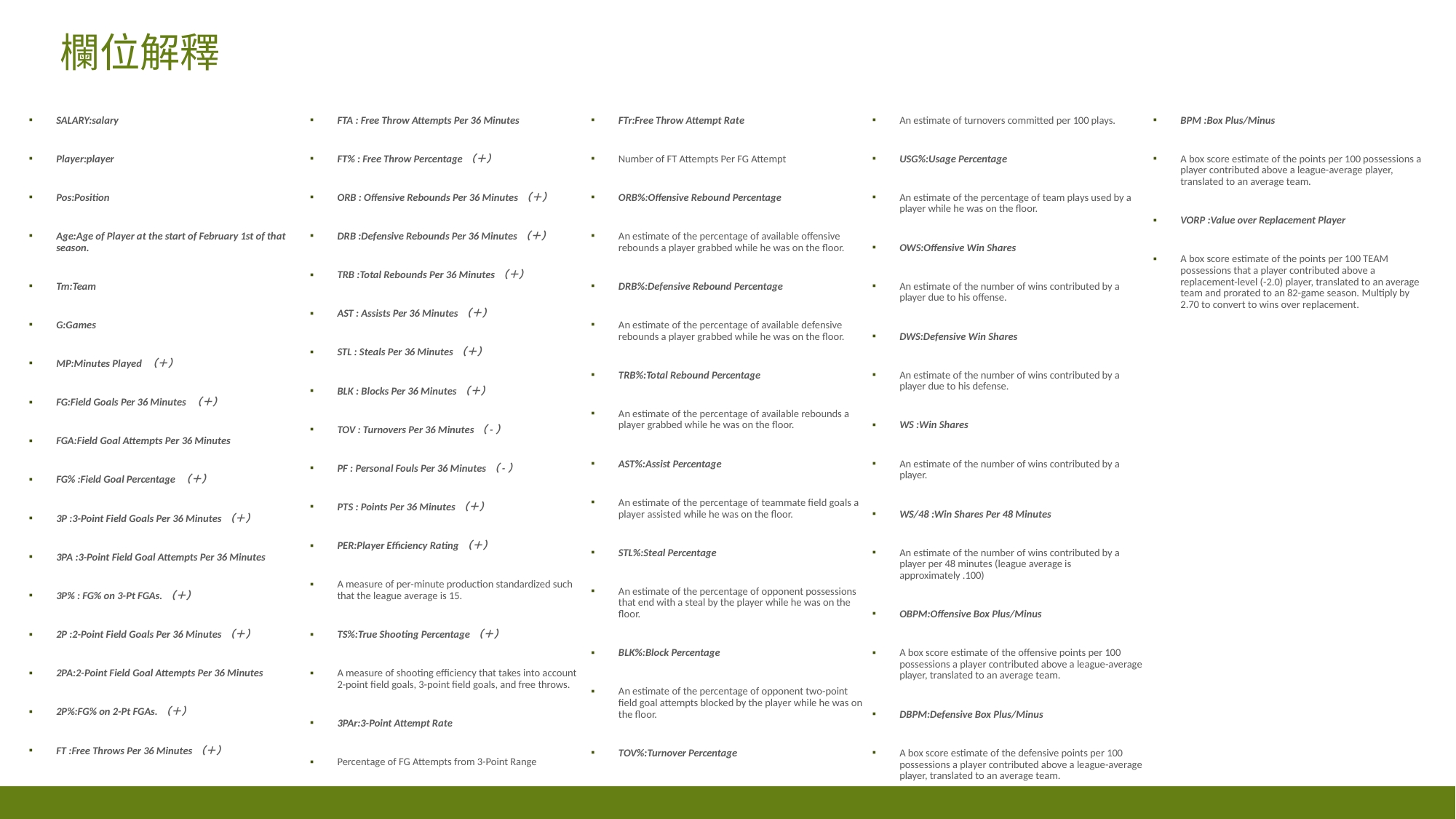

# 欄位解釋
SALARY:salary
Player:player
Pos:Position
Age:Age of Player at the start of February 1st of that season.
Tm:Team
G:Games
MP:Minutes Played （＋）
FG:Field Goals Per 36 Minutes （＋）
FGA:Field Goal Attempts Per 36 Minutes
FG% :Field Goal Percentage （＋）
3P :3-Point Field Goals Per 36 Minutes（＋）
3PA :3-Point Field Goal Attempts Per 36 Minutes
3P% : FG% on 3-Pt FGAs.（＋）
2P :2-Point Field Goals Per 36 Minutes（＋）
2PA:2-Point Field Goal Attempts Per 36 Minutes
2P%:FG% on 2-Pt FGAs.（＋）
FT :Free Throws Per 36 Minutes（＋）
FTA : Free Throw Attempts Per 36 Minutes
FT% : Free Throw Percentage（＋）
ORB : Offensive Rebounds Per 36 Minutes（＋）
DRB :Defensive Rebounds Per 36 Minutes（＋）
TRB :Total Rebounds Per 36 Minutes（＋）
AST : Assists Per 36 Minutes（＋）
STL : Steals Per 36 Minutes（＋）
BLK : Blocks Per 36 Minutes（＋）
TOV : Turnovers Per 36 Minutes（-）
PF : Personal Fouls Per 36 Minutes（-）
PTS : Points Per 36 Minutes（＋）
PER:Player Efficiency Rating（＋）
A measure of per-minute production standardized such that the league average is 15.
TS%:True Shooting Percentage（＋）
A measure of shooting efficiency that takes into account 2-point field goals, 3-point field goals, and free throws.
3PAr:3-Point Attempt Rate
Percentage of FG Attempts from 3-Point Range
FTr:Free Throw Attempt Rate
Number of FT Attempts Per FG Attempt
ORB%:Offensive Rebound Percentage
An estimate of the percentage of available offensive rebounds a player grabbed while he was on the floor.
DRB%:Defensive Rebound Percentage
An estimate of the percentage of available defensive rebounds a player grabbed while he was on the floor.
TRB%:Total Rebound Percentage
An estimate of the percentage of available rebounds a player grabbed while he was on the floor.
AST%:Assist Percentage
An estimate of the percentage of teammate field goals a player assisted while he was on the floor.
STL%:Steal Percentage
An estimate of the percentage of opponent possessions that end with a steal by the player while he was on the floor.
BLK%:Block Percentage
An estimate of the percentage of opponent two-point field goal attempts blocked by the player while he was on the floor.
TOV%:Turnover Percentage
An estimate of turnovers committed per 100 plays.
USG%:Usage Percentage
An estimate of the percentage of team plays used by a player while he was on the floor.
OWS:Offensive Win Shares
An estimate of the number of wins contributed by a player due to his offense.
DWS:Defensive Win Shares
An estimate of the number of wins contributed by a player due to his defense.
WS :Win Shares
An estimate of the number of wins contributed by a player.
WS/48 :Win Shares Per 48 Minutes
An estimate of the number of wins contributed by a player per 48 minutes (league average is approximately .100)
OBPM:Offensive Box Plus/Minus
A box score estimate of the offensive points per 100 possessions a player contributed above a league-average player, translated to an average team.
DBPM:Defensive Box Plus/Minus
A box score estimate of the defensive points per 100 possessions a player contributed above a league-average player, translated to an average team.
BPM :Box Plus/Minus
A box score estimate of the points per 100 possessions a player contributed above a league-average player, translated to an average team.
VORP :Value over Replacement Player
A box score estimate of the points per 100 TEAM possessions that a player contributed above a replacement-level (-2.0) player, translated to an average team and prorated to an 82-game season. Multiply by 2.70 to convert to wins over replacement.